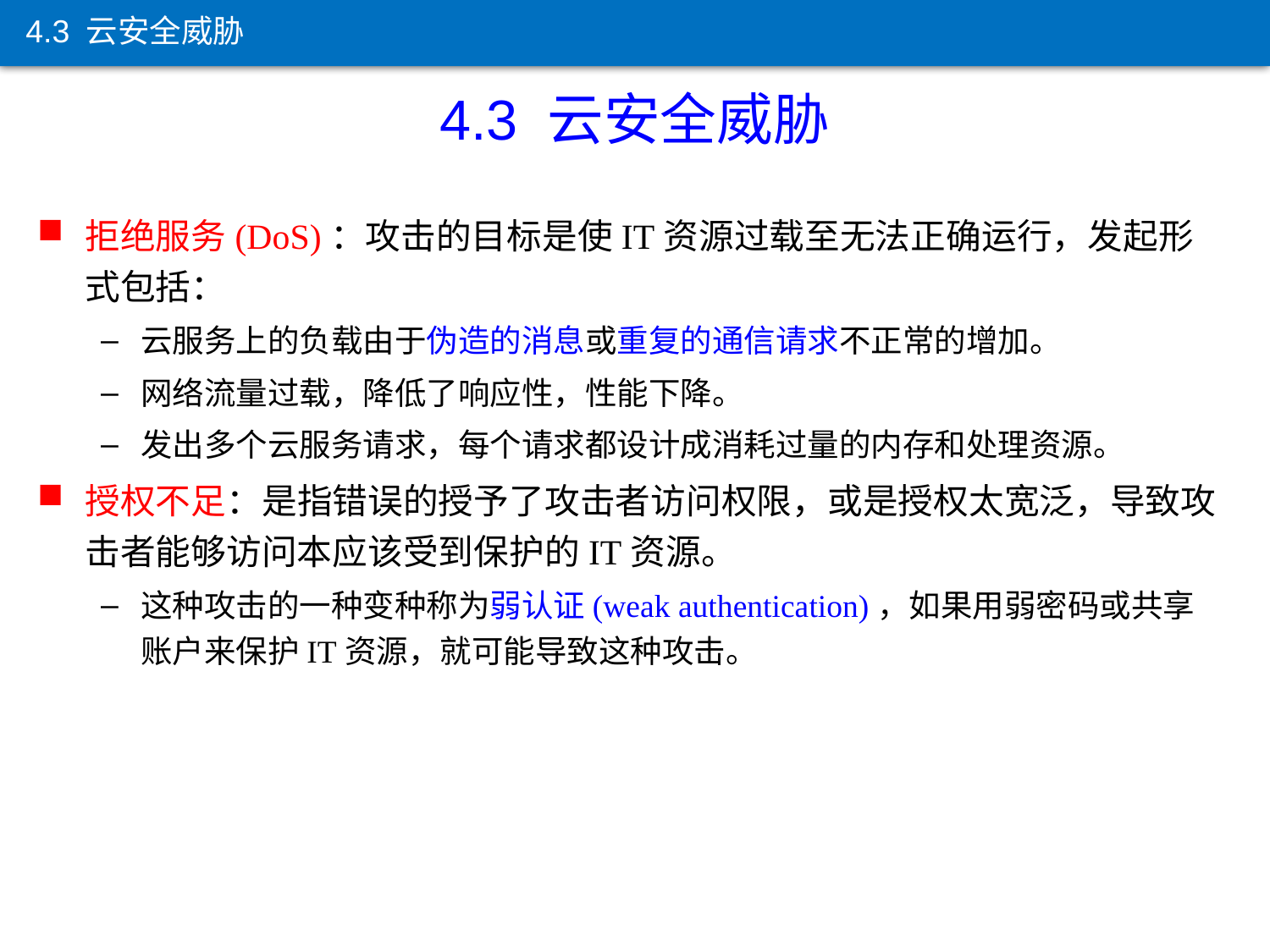

4.3 云安全威胁
4.3 云安全威胁
拒绝服务(DoS)：攻击的目标是使IT资源过载至无法正确运行，发起形式包括：
云服务上的负载由于伪造的消息或重复的通信请求不正常的增加。
网络流量过载，降低了响应性，性能下降。
发出多个云服务请求，每个请求都设计成消耗过量的内存和处理资源。
授权不足：是指错误的授予了攻击者访问权限，或是授权太宽泛，导致攻击者能够访问本应该受到保护的IT资源。
这种攻击的一种变种称为弱认证(weak authentication)，如果用弱密码或共享账户来保护IT资源，就可能导致这种攻击。
39